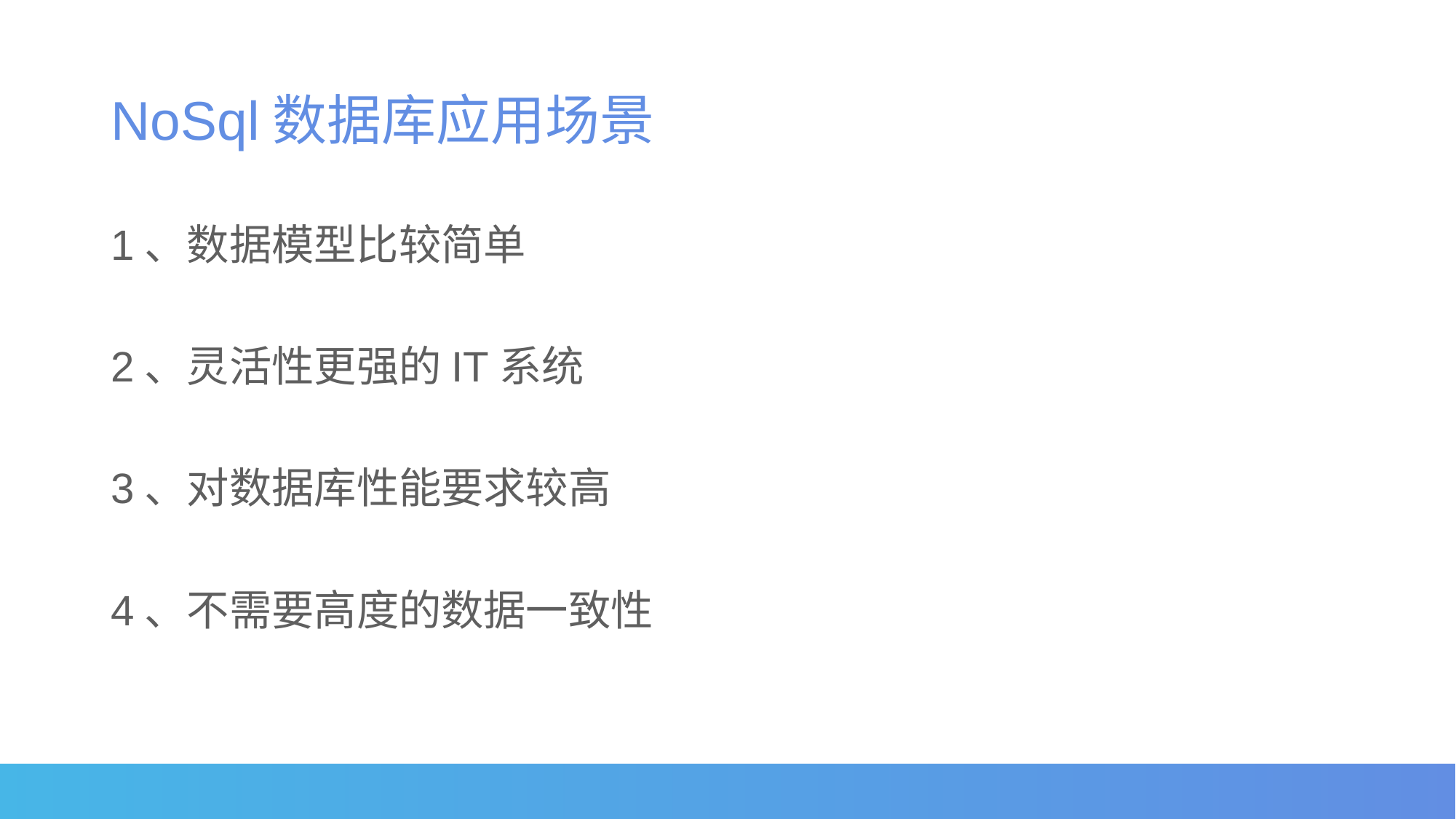

NoSql数据库应用场景
1、数据模型比较简单

2、灵活性更强的IT系统

3、对数据库性能要求较高

4、不需要高度的数据一致性